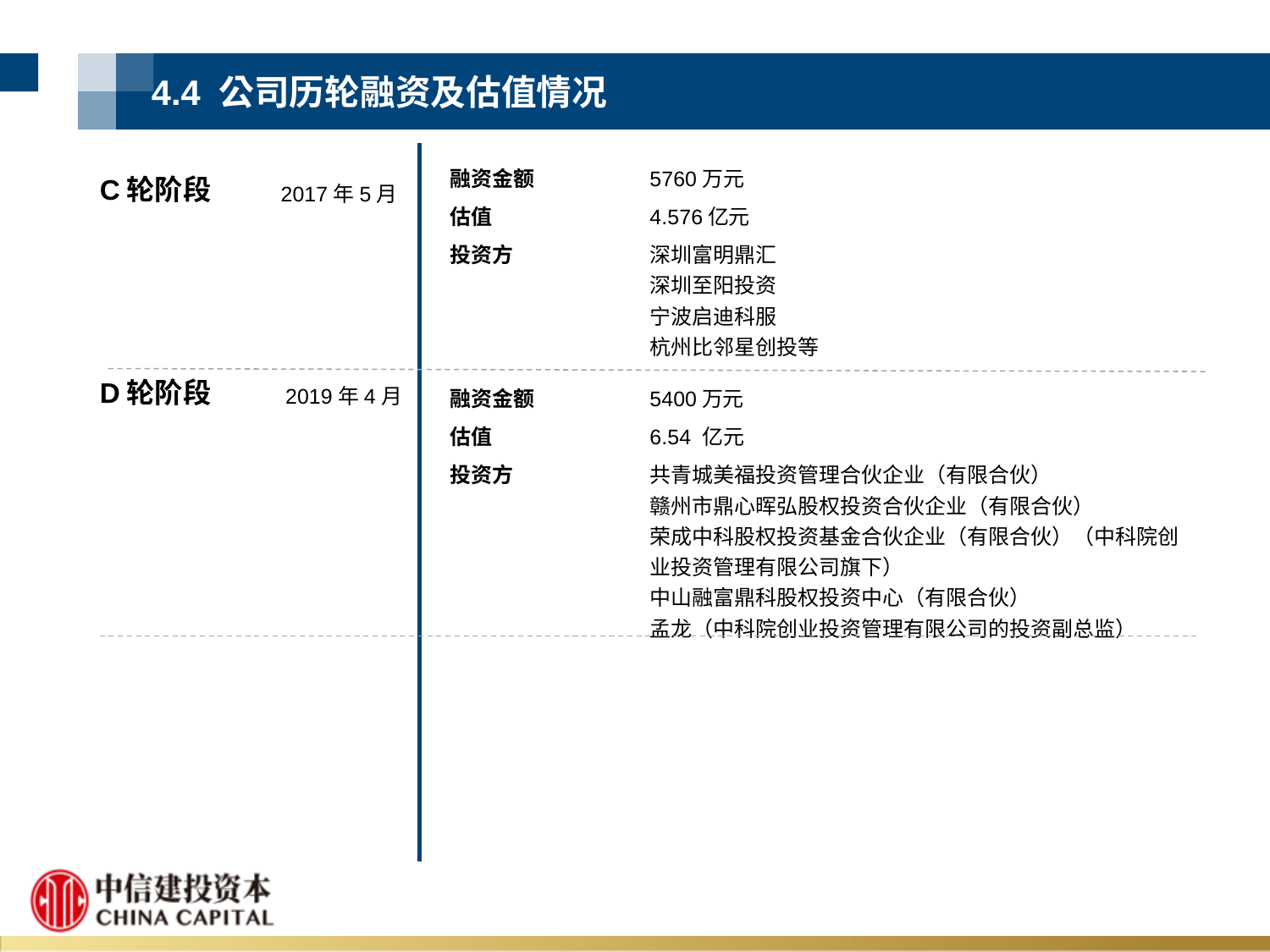

4.4 公司历轮融资及估值情况
| 融资金额 | 5760万元 |
| --- | --- |
| 估值 | 4.576亿元 |
| 投资方 | 深圳富明鼎汇 深圳至阳投资 宁波启迪科服 杭州比邻星创投等 |
C轮阶段
2017年5月
D轮阶段
| 融资金额 | 5400万元 |
| --- | --- |
| 估值 | 6.54 亿元 |
| 投资方 | 共青城美福投资管理合伙企业（有限合伙） 赣州市鼎心晖弘股权投资合伙企业（有限合伙） 荣成中科股权投资基金合伙企业（有限合伙）（中科院创业投资管理有限公司旗下） 中山融富鼎科股权投资中心（有限合伙） 孟龙（中科院创业投资管理有限公司的投资副总监） |
2019年4月
|  |  |
| --- | --- |
|  |  |
|  |  |
|  |  |
| --- | --- |
|  |  |
|  |  |